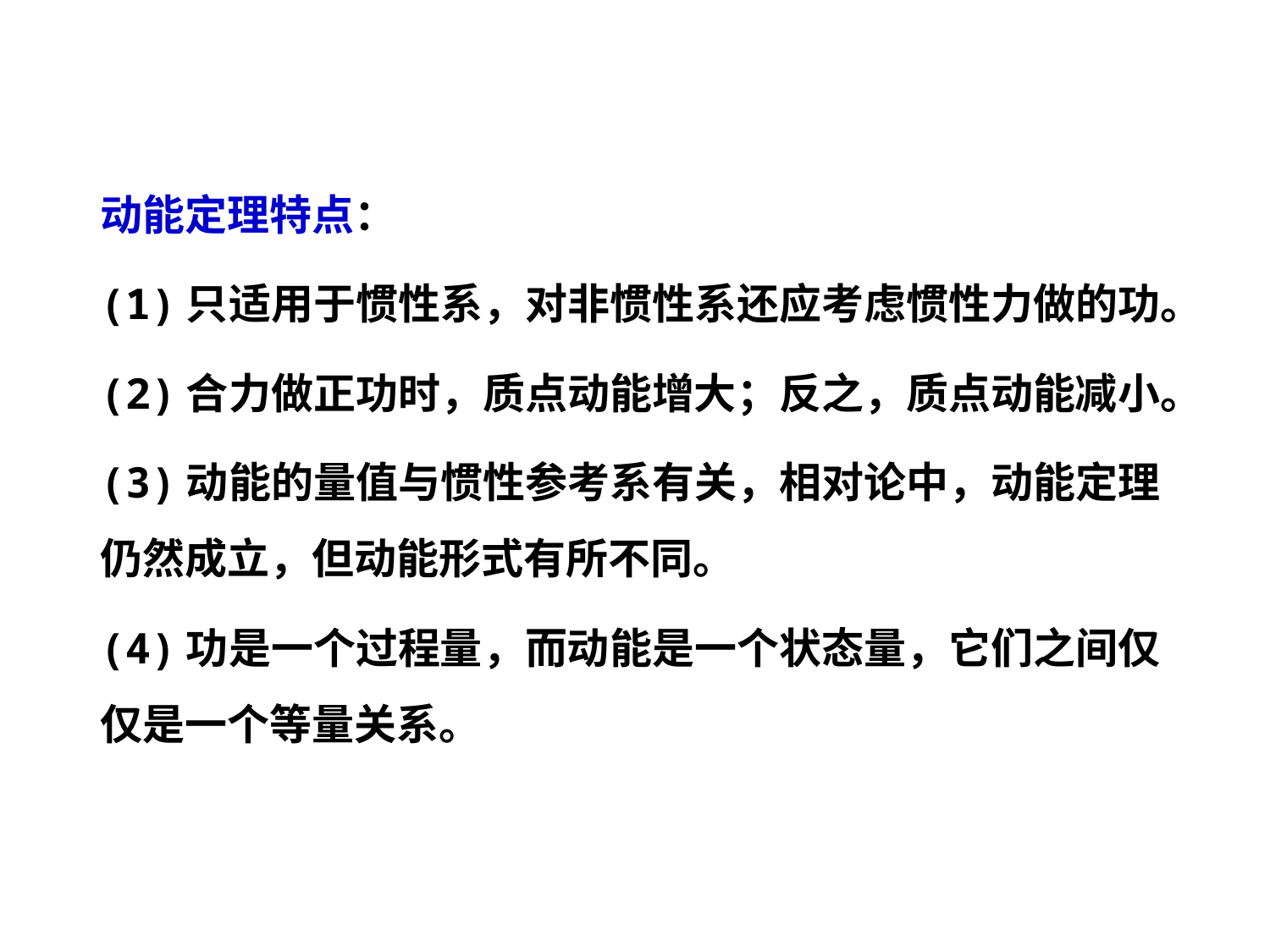

动能定理特点：
(1)只适用于惯性系，对非惯性系还应考虑惯性力做的功。
(2)合力做正功时，质点动能增大；反之，质点动能减小。
(3)动能的量值与惯性参考系有关，相对论中，动能定理仍然成立，但动能形式有所不同。
(4)功是一个过程量，而动能是一个状态量，它们之间仅仅是一个等量关系。
16